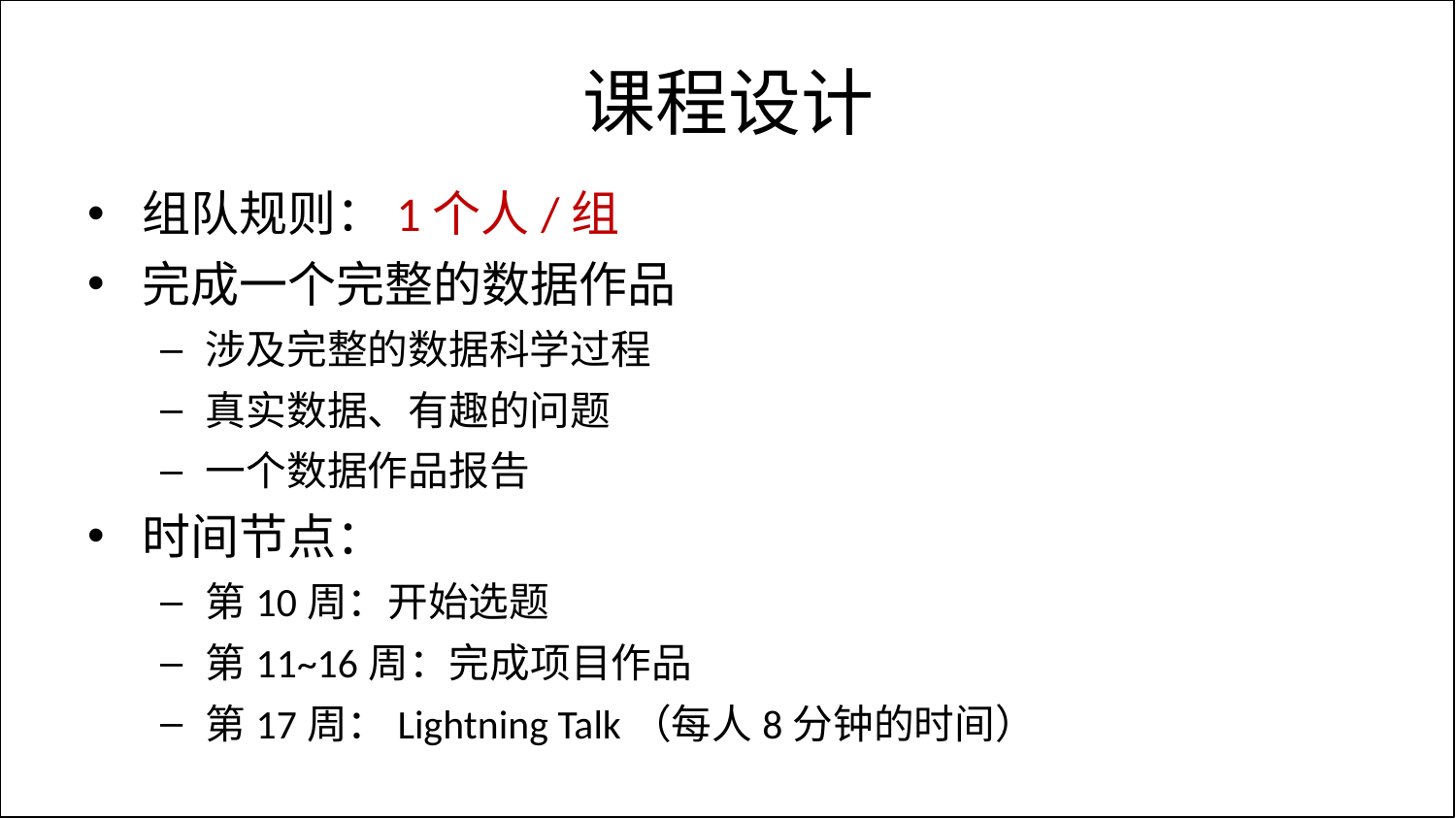

# 课程设计
组队规则：1个人/组
完成一个完整的数据作品
涉及完整的数据科学过程
真实数据、有趣的问题
一个数据作品报告
时间节点：
第10周：开始选题
第11~16周：完成项目作品
第17周：Lightning Talk（每人8分钟的时间）